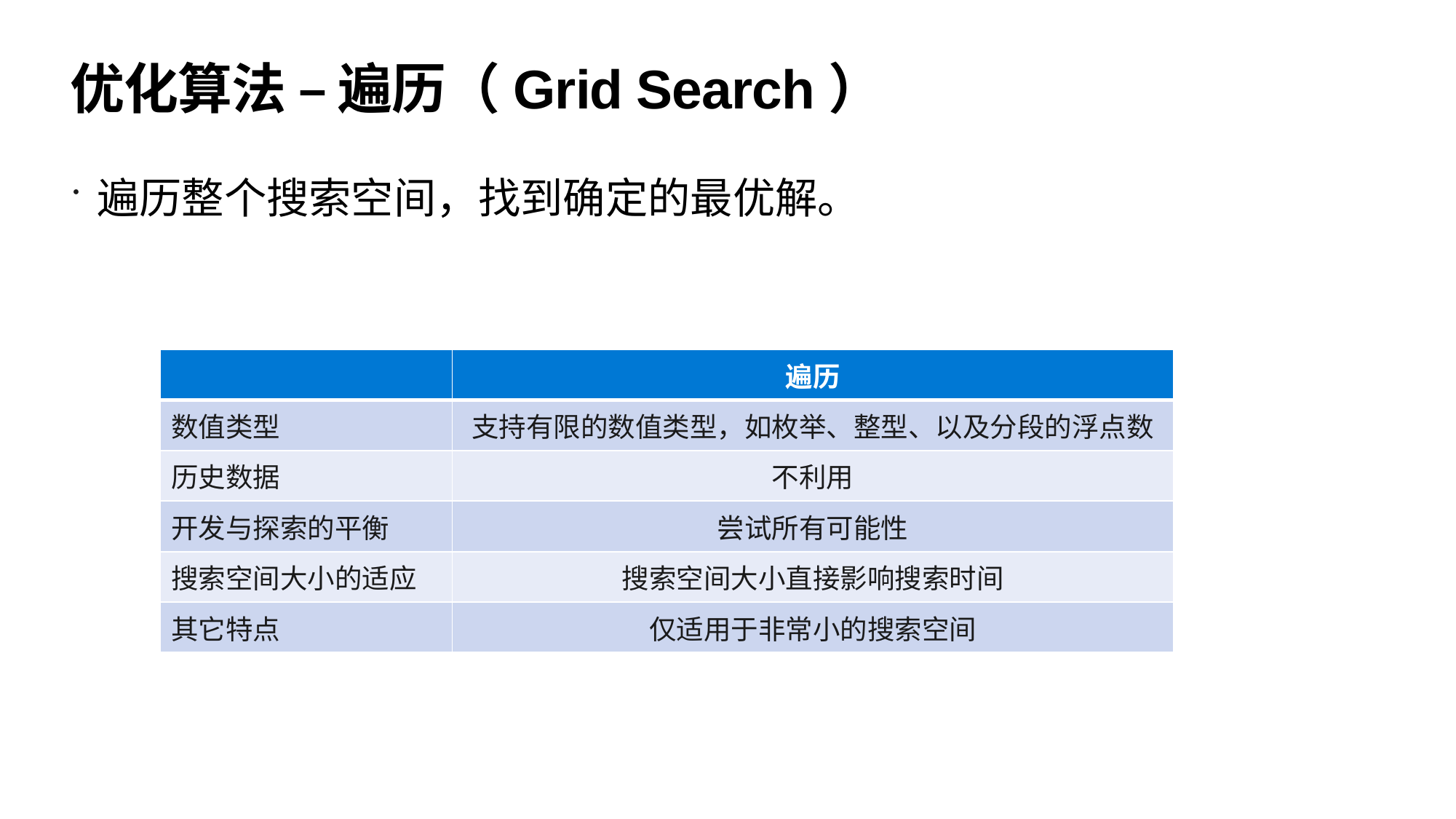

# 优化算法 – 遍历（Grid Search）
遍历整个搜索空间，找到确定的最优解。
|  | 遍历 |
| --- | --- |
| 数值类型 | 支持有限的数值类型，如枚举、整型、以及分段的浮点数 |
| 历史数据 | 不利用 |
| 开发与探索的平衡 | 尝试所有可能性 |
| 搜索空间大小的适应 | 搜索空间大小直接影响搜索时间 |
| 其它特点 | 仅适用于非常小的搜索空间 |